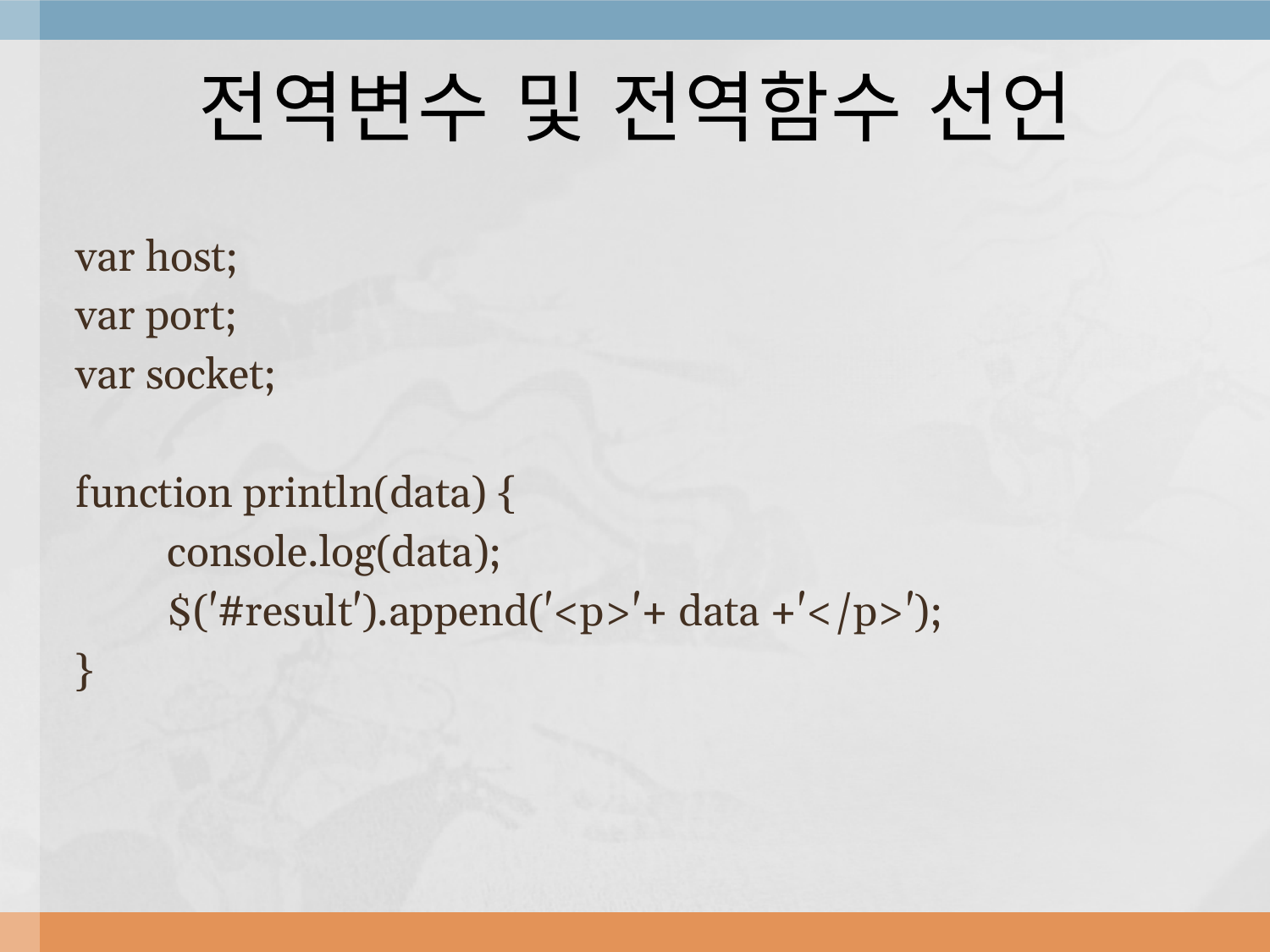

# 전역변수 및 전역함수 선언
var host;
var port;
var socket;

function println(data) {
         console.log(data);
         $('#result').append('<p>'+ data +'</p>');
}